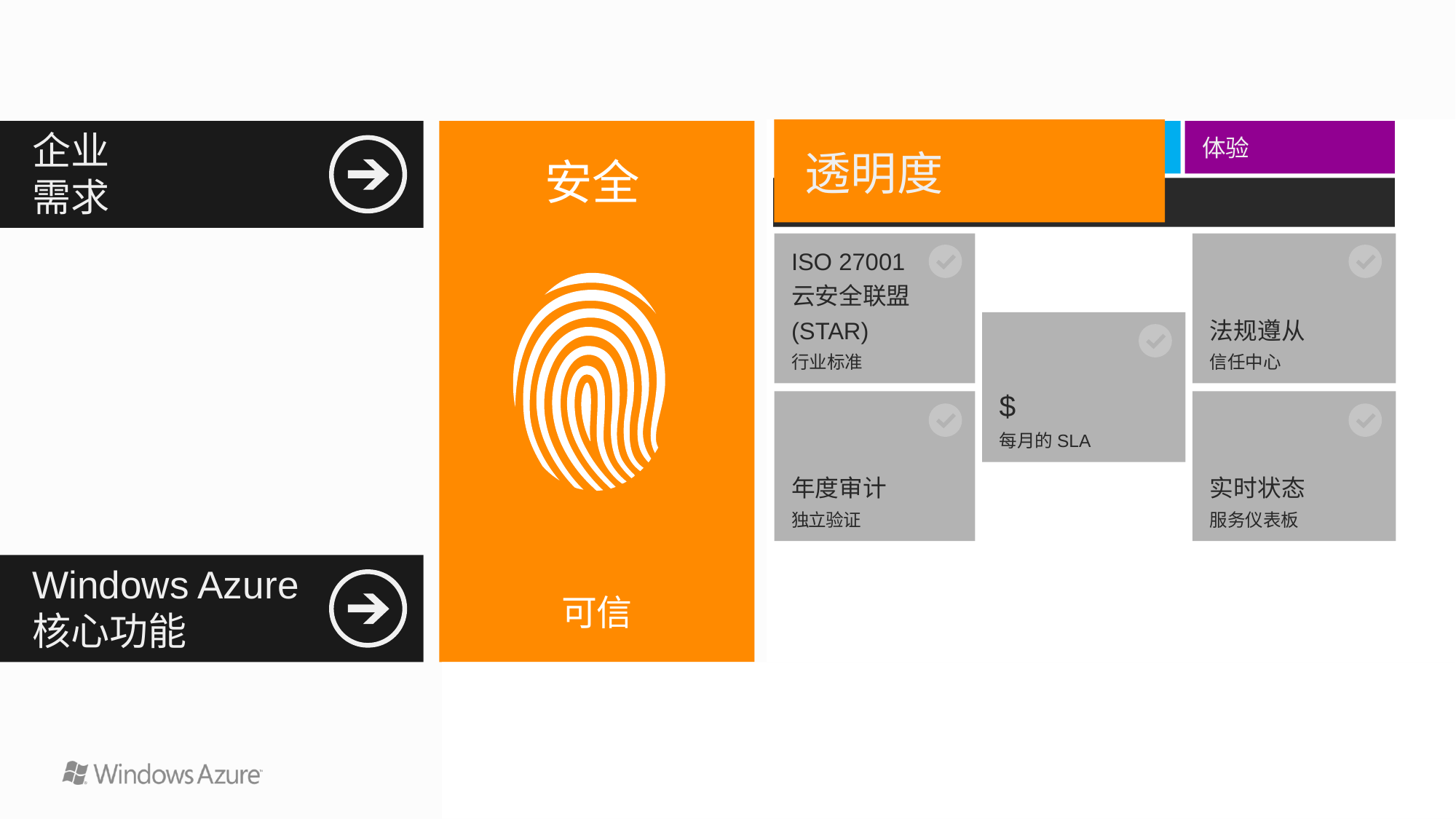

透明度

关系
体验
企业
需求

安全

可信
通过透明度建立信赖
ISO 27001
云安全联盟
(STAR)
行业标准
法规遵从
信任中心

$
每月的SLA

年度审计
独立验证
实时状态
服务仪表板

Windows Azure
核心功能